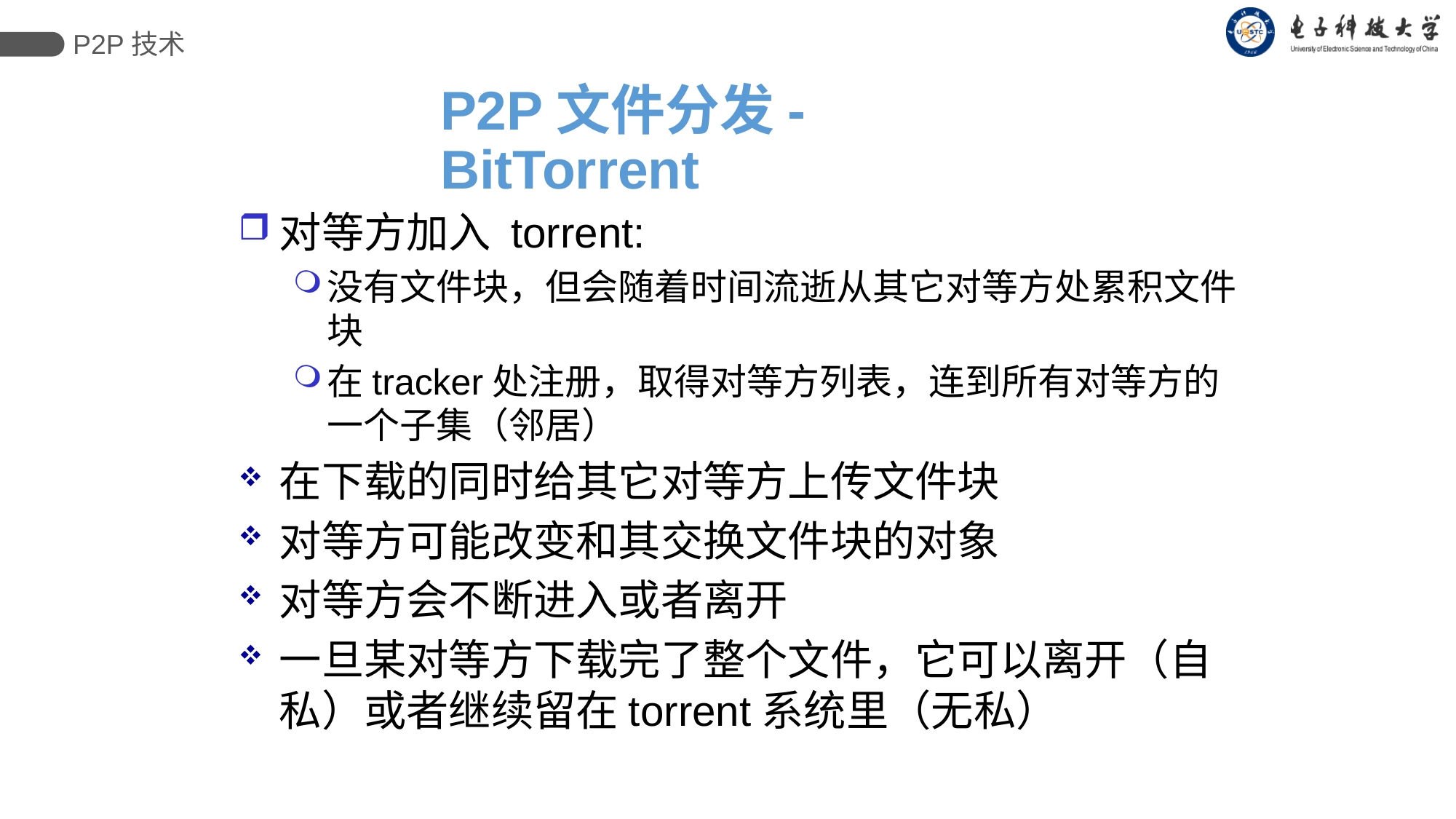

P2P技术
# P2P文件分发-BitTorrent
对等方加入 torrent:
没有文件块，但会随着时间流逝从其它对等方处累积文件块
在tracker处注册，取得对等方列表，连到所有对等方的一个子集（邻居）
在下载的同时给其它对等方上传文件块
对等方可能改变和其交换文件块的对象
对等方会不断进入或者离开
一旦某对等方下载完了整个文件，它可以离开（自私）或者继续留在torrent系统里（无私）